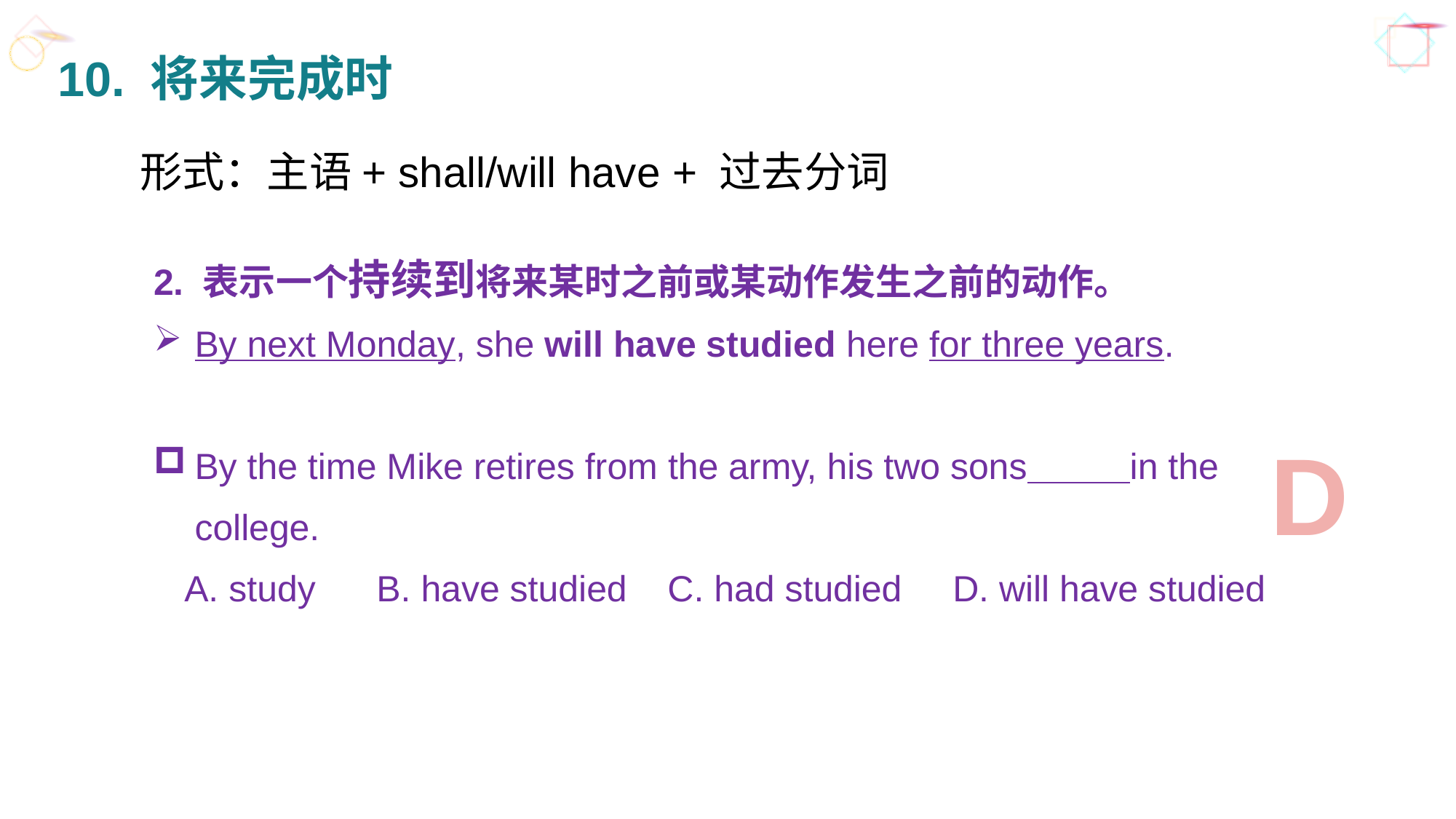

10. 将来完成时
形式：主语+ shall/will have + 过去分词
2. 表示一个持续到将来某时之前或某动作发生之前的动作。
By next Monday, she will have studied here for three years.

By the time Mike retires from the army, his two sons          in the college.
   A. study      B. have studied    C. had studied     D. will have studied

D